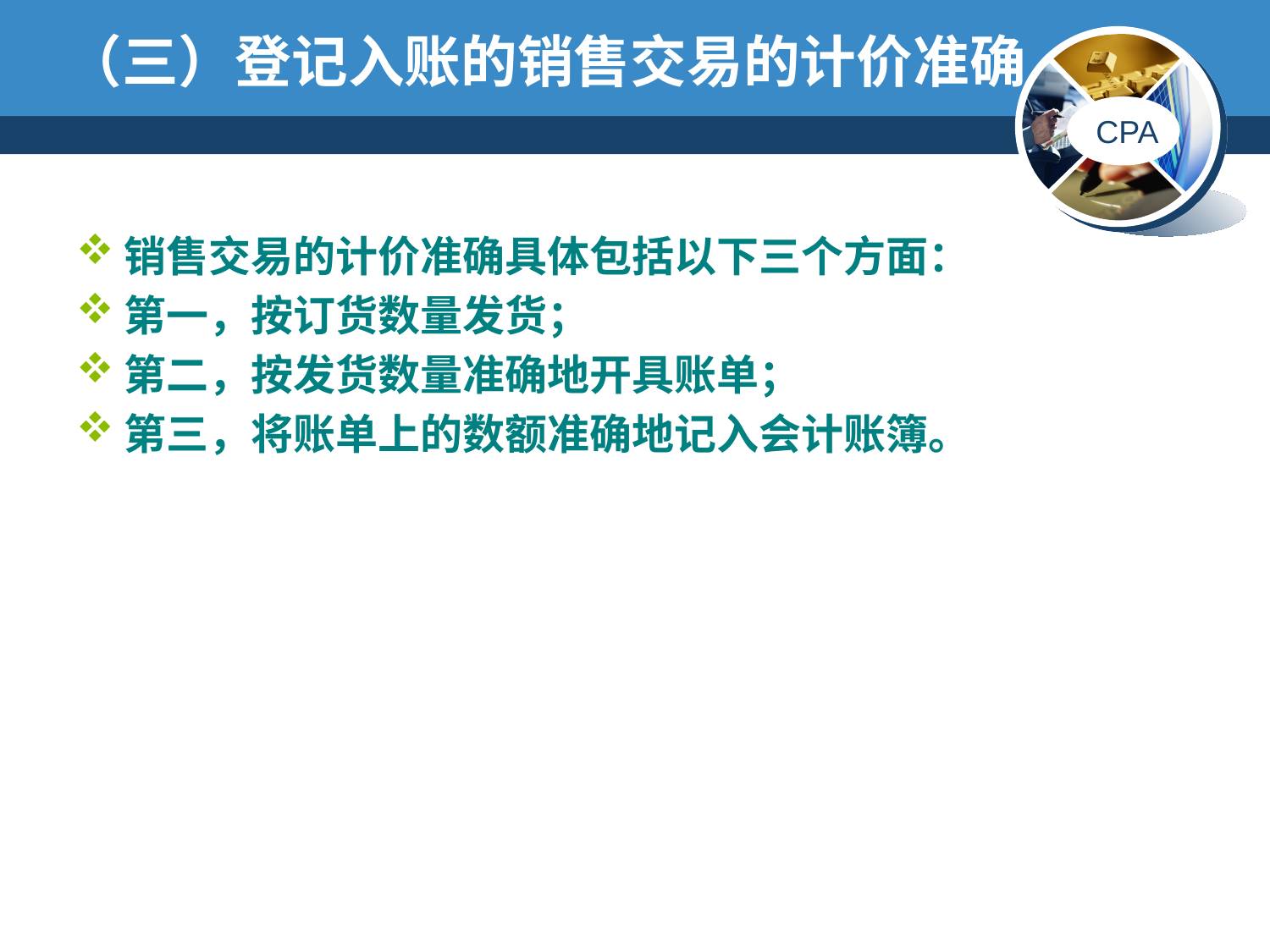

# （三）登记入账的销售交易的计价准确

销售交易的计价准确具体包括以下三个方面：
第一，按订货数量发货；
第二，按发货数量准确地开具账单；
第三，将账单上的数额准确地记入会计账簿。